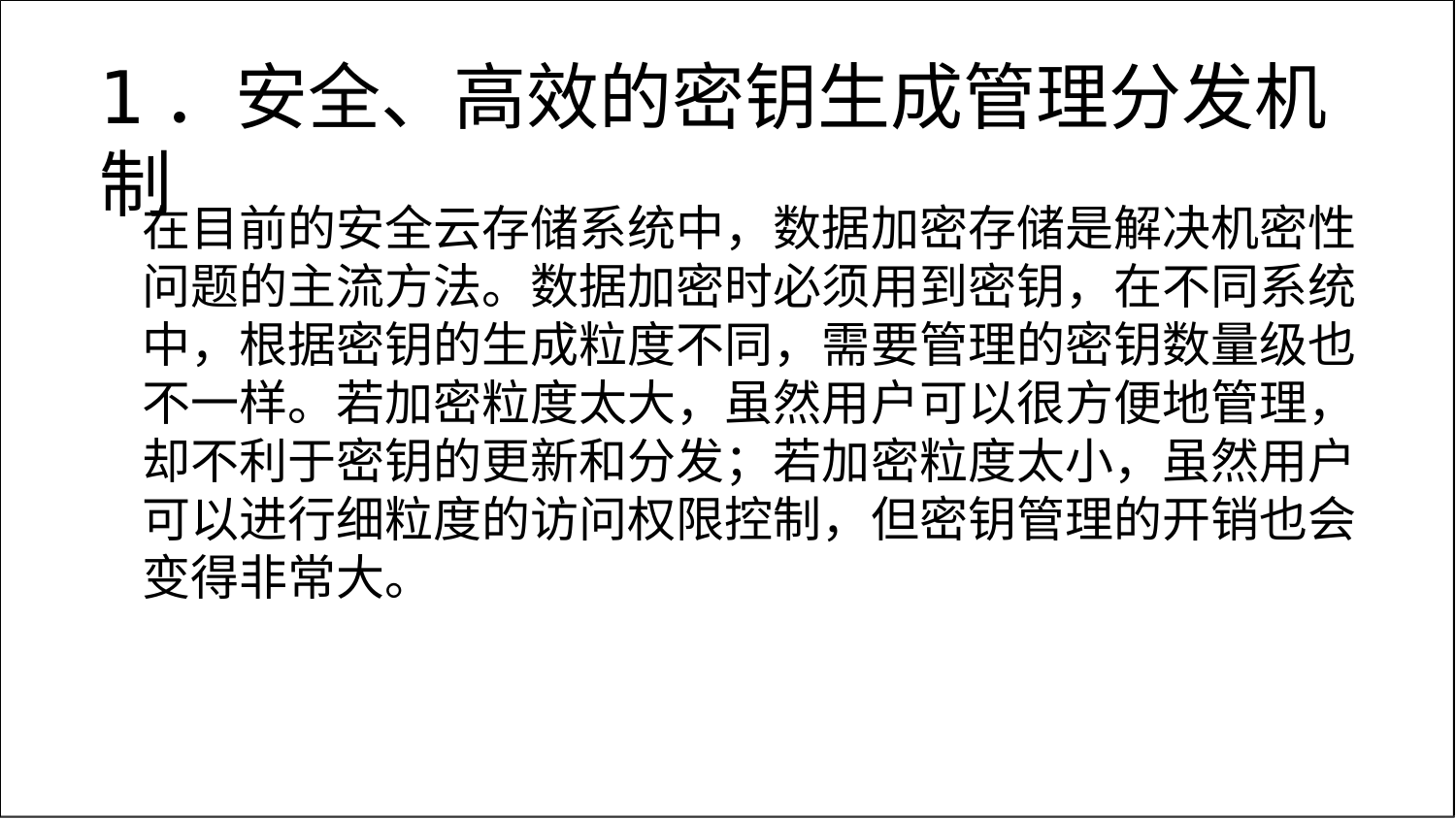

# 1．安全、高效的密钥生成管理分发机制
在目前的安全云存储系统中，数据加密存储是解决机密性 问题的主流方法。数据加密时必须用到密钥，在不同系统 中，根据密钥的生成粒度不同，需要管理的密钥数量级也 不一样。若加密粒度太大，虽然用户可以很方便地管理， 却不利于密钥的更新和分发；若加密粒度太小，虽然用户 可以进行细粒度的访问权限控制，但密钥管理的开销也会 变得非常大。